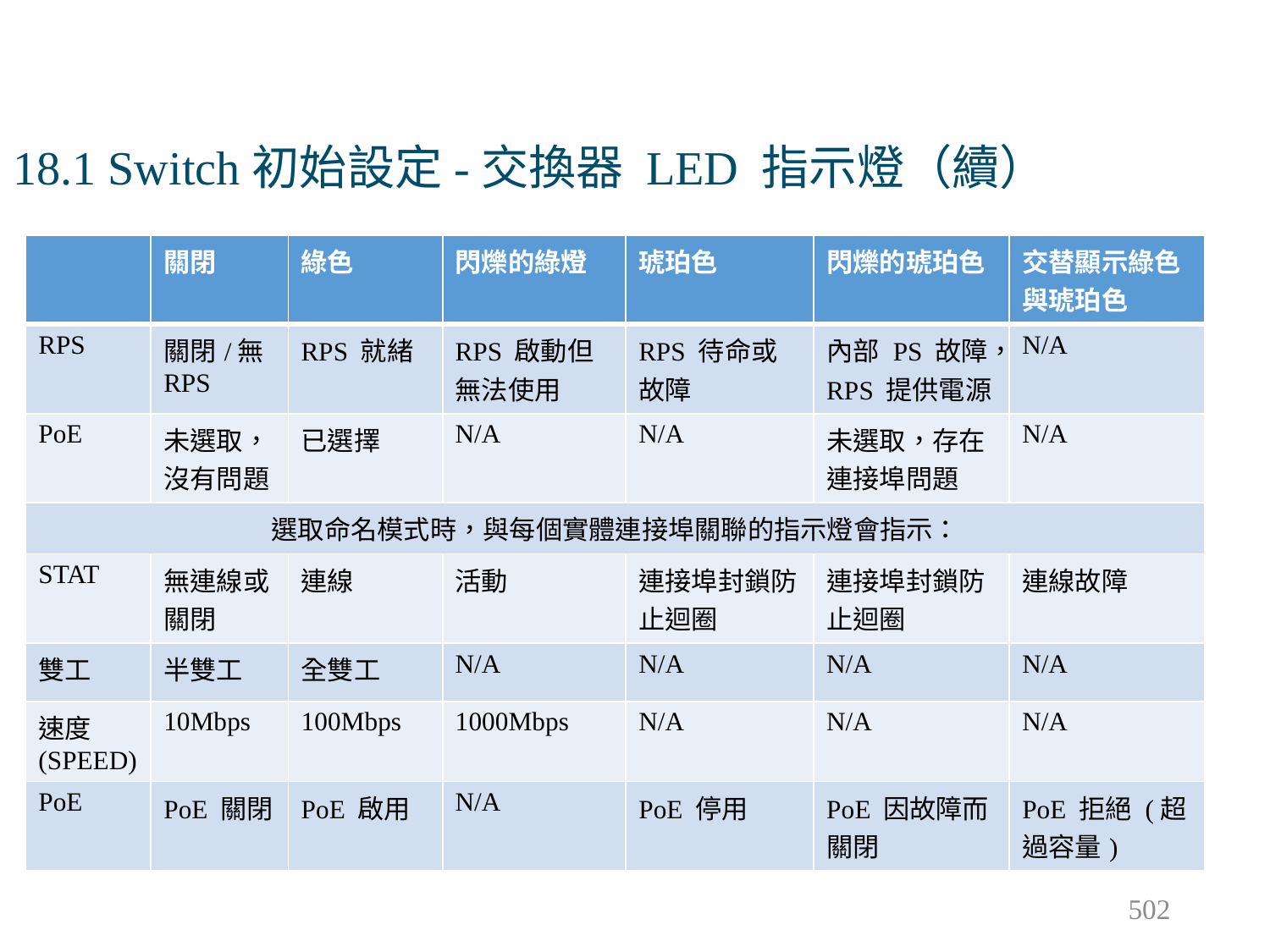

# 18.1 Switch初始設定-交換器 LED 指示燈（續）
|  | 關閉 | 綠色 | 閃爍的綠燈 | 琥珀色 | 閃爍的琥珀色 | 交替顯示綠色與琥珀色 |
| --- | --- | --- | --- | --- | --- | --- |
| RPS | 關閉/無 RPS | RPS 就緒 | RPS 啟動但無法使用 | RPS 待命或故障 | 內部 PS 故障，RPS 提供電源 | N/A |
| PoE | 未選取，沒有問題 | 已選擇 | N/A | N/A | 未選取，存在連接埠問題 | N/A |
| 選取命名模式時，與每個實體連接埠關聯的指示燈會指示： |  |  |  |  |  |  |
| STAT | 無連線或關閉 | 連線 | 活動 | 連接埠封鎖防止迴圈 | 連接埠封鎖防止迴圈 | 連線故障 |
| 雙工 | 半雙工 | 全雙工 | N/A | N/A | N/A | N/A |
| 速度 (SPEED) | 10Mbps | 100Mbps | 1000Mbps | N/A | N/A | N/A |
| PoE | PoE 關閉 | PoE 啟用 | N/A | PoE 停用 | PoE 因故障而關閉 | PoE 拒絕 (超過容量) |
502